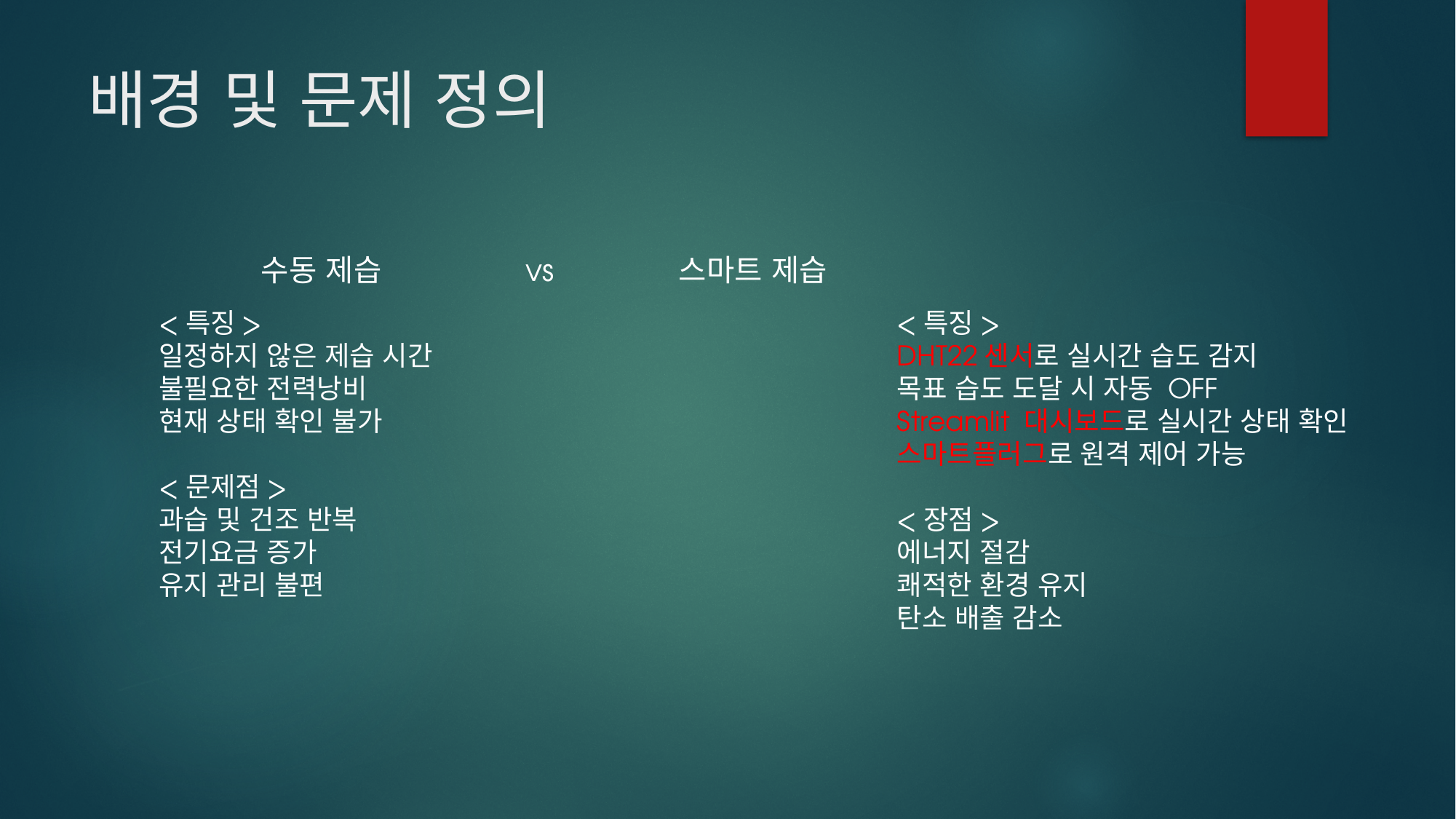

# 배경 및 문제 정의
             수동 제습                vs              스마트 제습
<특징>
일정하지 않은 제습 시간
불필요한 전력낭비
현재 상태 확인 불가

<문제점>
과습 및 건조 반복
전기요금 증가
유지 관리 불편
<특징>
DHT22센서로 실시간 습도 감지
목표 습도 도달 시 자동 OFF
Streamlit 대시보드로 실시간 상태 확인
스마트플러그로 원격 제어 가능

<장점>
에너지 절감
쾌적한 환경 유지
탄소 배출 감소